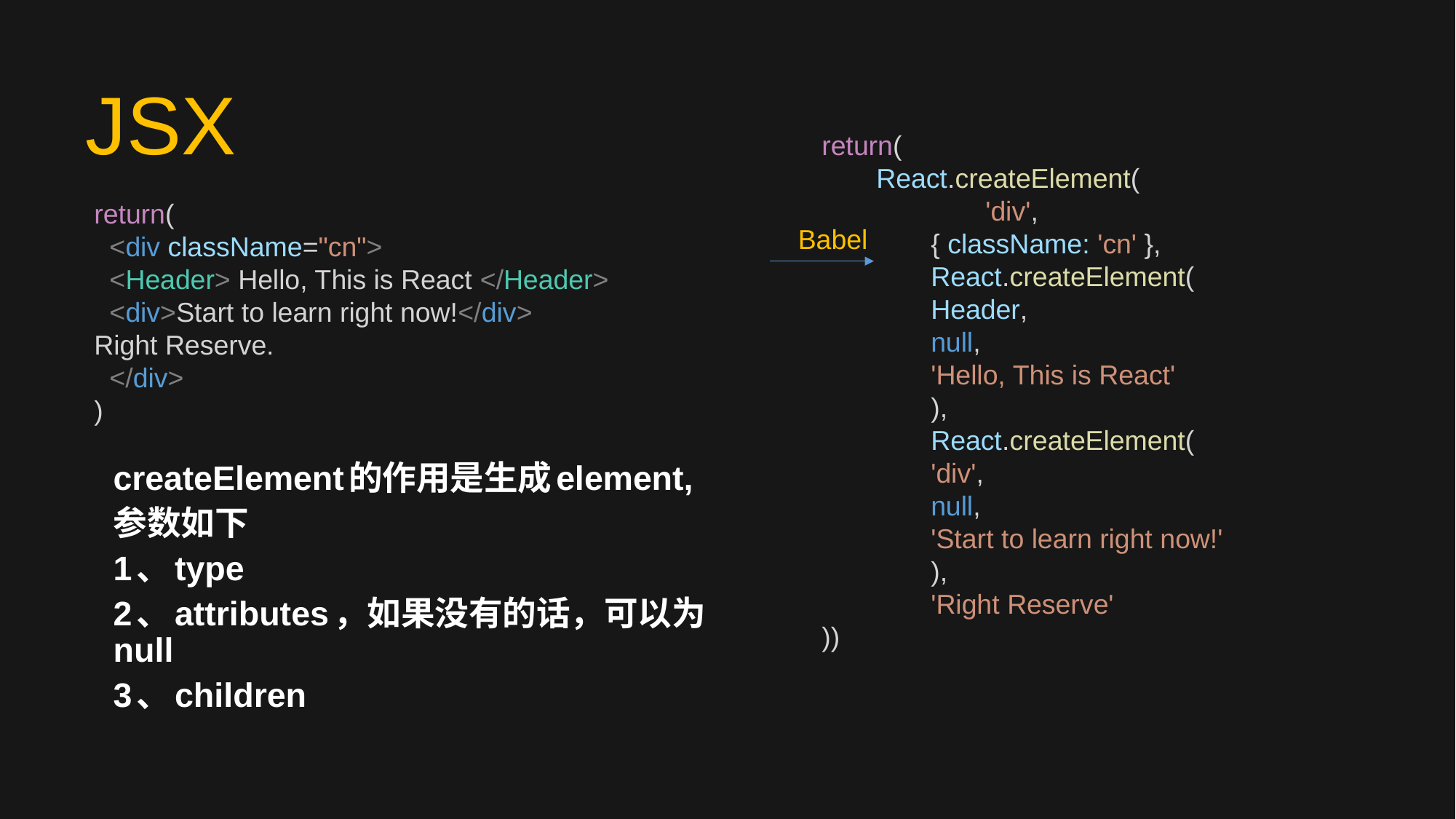

JSX
return(
React.createElement(
	'div',
{ className: 'cn' },
React.createElement(
Header,
null,
'Hello, This is React'
),
React.createElement(
'div',
null,
'Start to learn right now!'
),
'Right Reserve'
))
return(
  <div className="cn">
  <Header> Hello, This is React </Header>
  <div>Start to learn right now!</div>
Right Reserve.
  </div>
)
Babel

createElement的作用是生成element,
参数如下
1、type
2、attributes，如果没有的话，可以为null
3、children